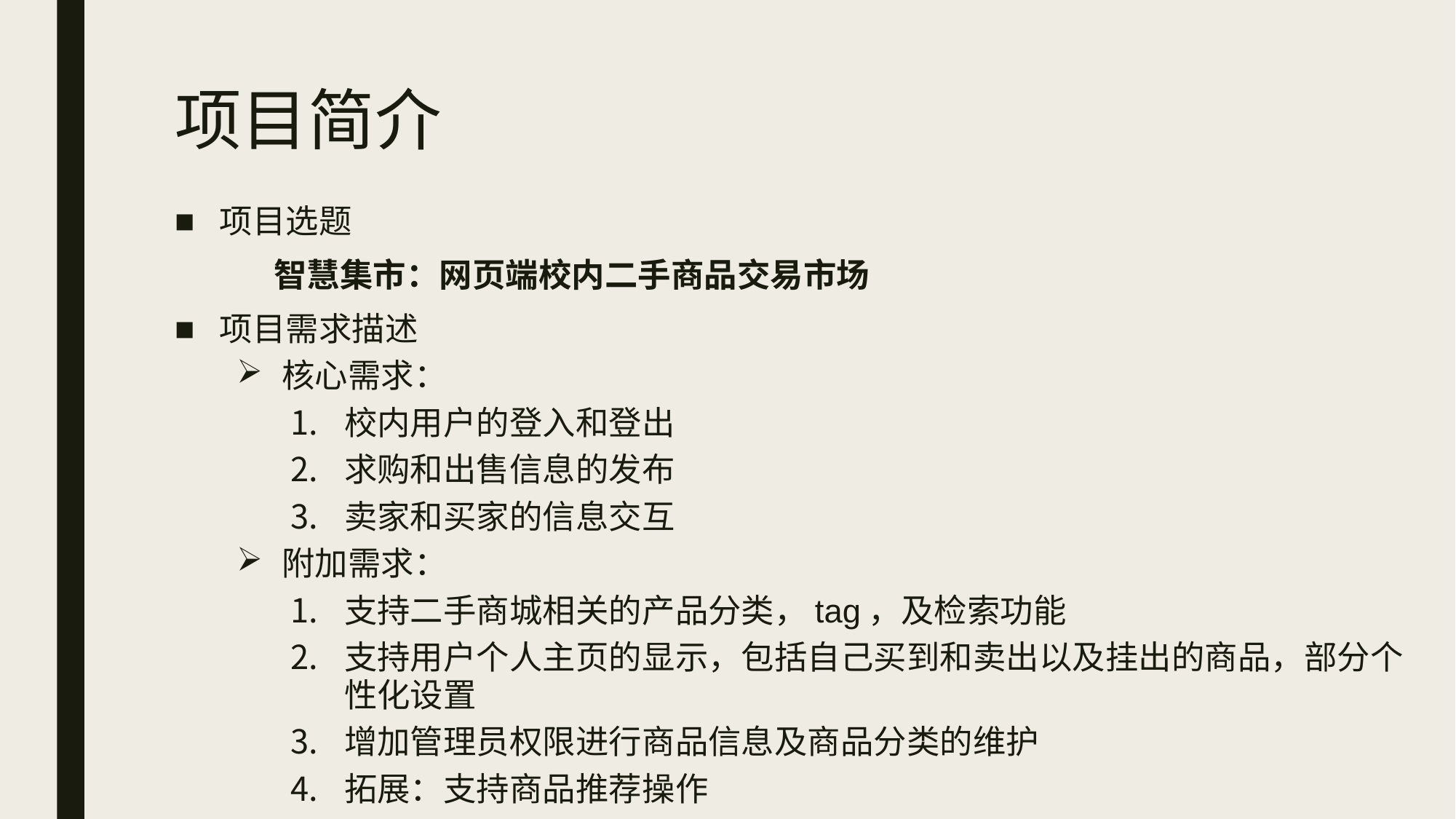

# 项目简介
项目选题
	智慧集市：网页端校内二手商品交易市场
项目需求描述
核心需求：
校内用户的登入和登出
求购和出售信息的发布
卖家和买家的信息交互
附加需求：
支持二手商城相关的产品分类，tag，及检索功能
支持用户个人主页的显示，包括自己买到和卖出以及挂出的商品，部分个性化设置
增加管理员权限进行商品信息及商品分类的维护
拓展：支持商品推荐操作